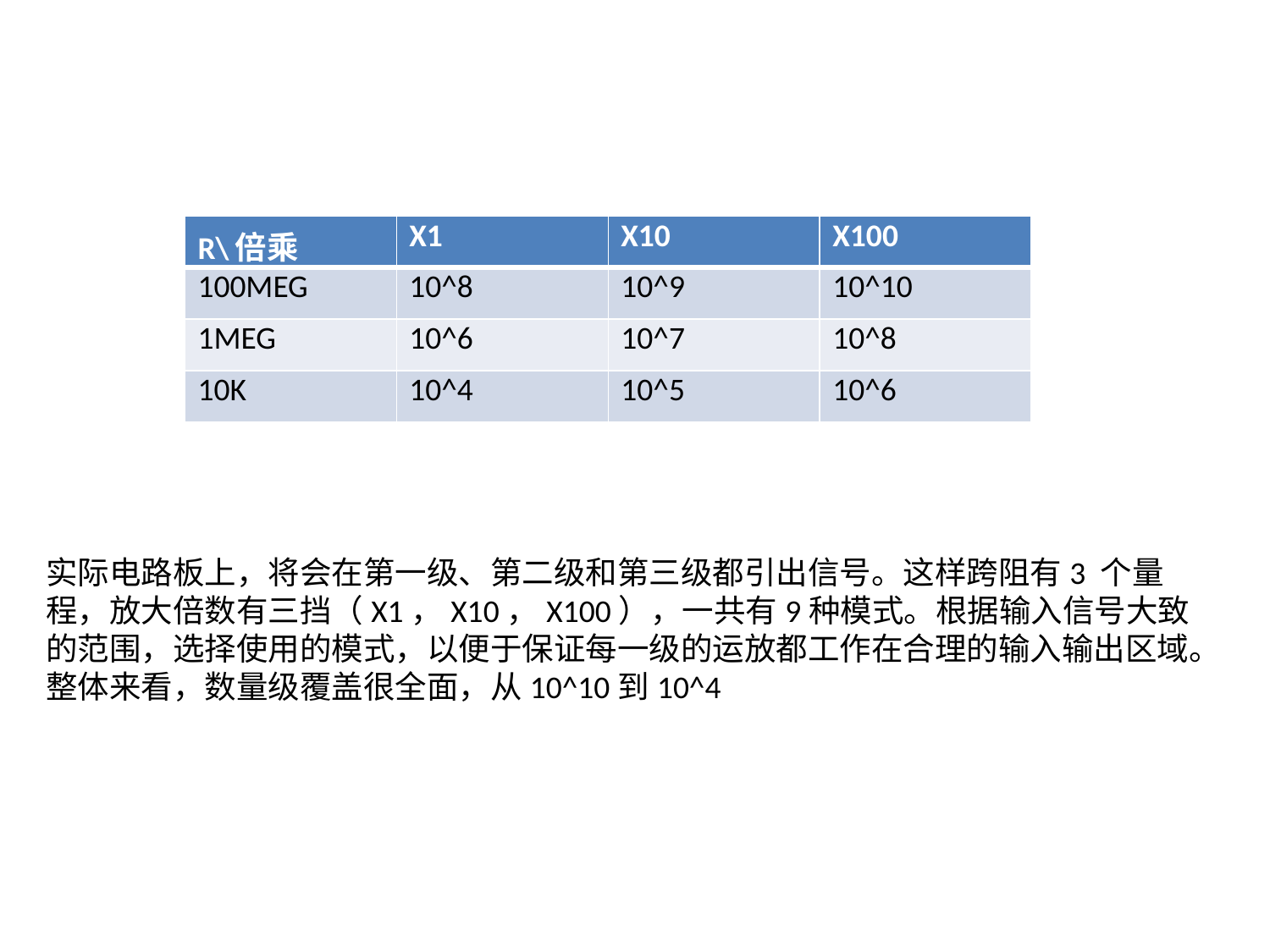

| R\倍乘 | X1 | X10 | X100 |
| --- | --- | --- | --- |
| 100MEG | 10^8 | 10^9 | 10^10 |
| 1MEG | 10^6 | 10^7 | 10^8 |
| 10K | 10^4 | 10^5 | 10^6 |
实际电路板上，将会在第一级、第二级和第三级都引出信号。这样跨阻有3 个量程，放大倍数有三挡（X1，X10，X100），一共有9种模式。根据输入信号大致的范围，选择使用的模式，以便于保证每一级的运放都工作在合理的输入输出区域。整体来看，数量级覆盖很全面，从10^10到10^4